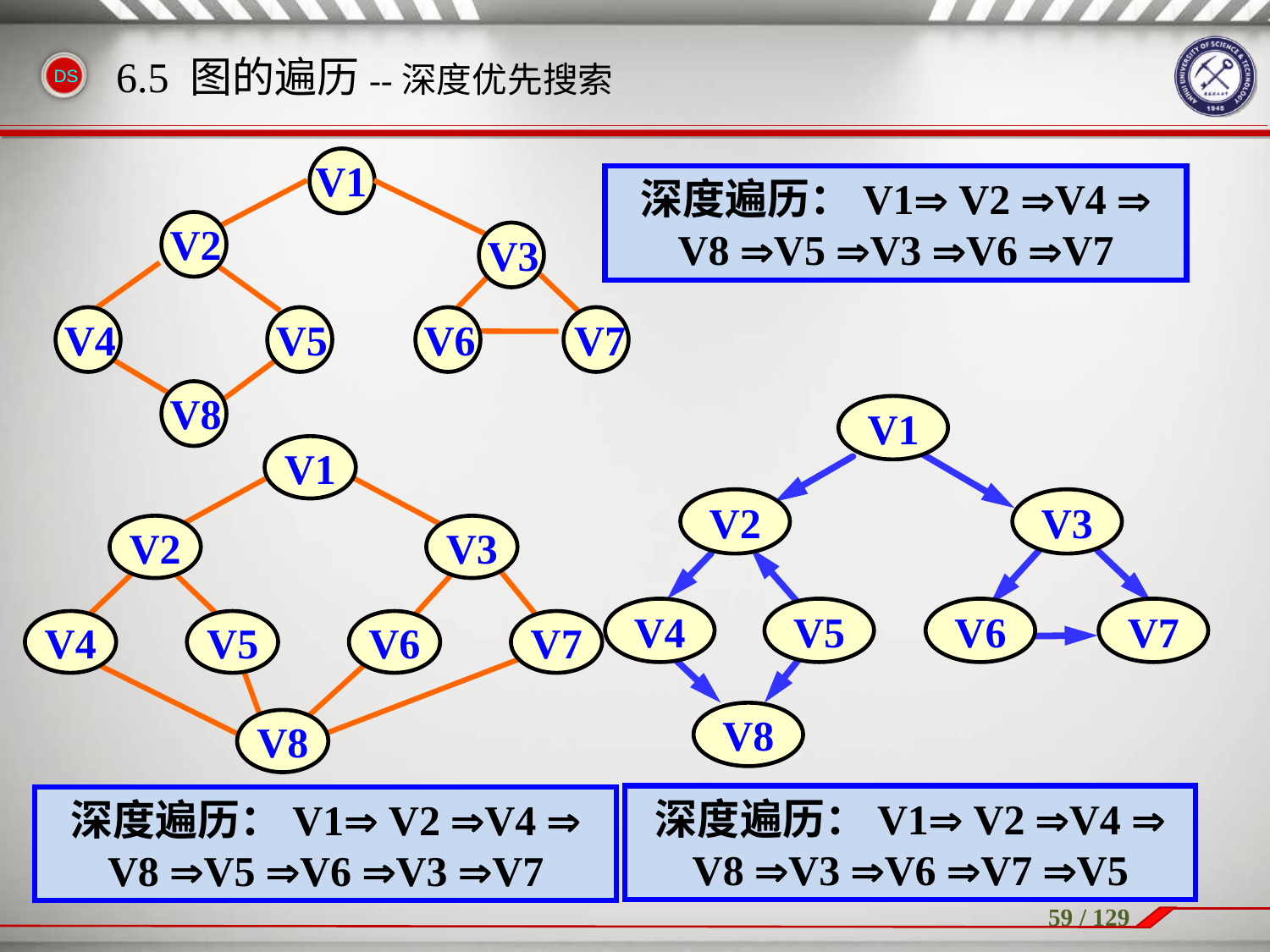

6.5 图的遍历--深度优先搜索
 V1

V2

V3

V4

V5

V6

V7
V8

深度遍历：V1⇒ V2 ⇒V4 ⇒ V8 ⇒V5 ⇒V3 ⇒V6 ⇒V7
V1

V2
V3

V4
V5
V6
V7

V8
V1

V2
V3

V4
V5
V6
V7

V8
深度遍历：V1⇒ V2 ⇒V4 ⇒ V8 ⇒V3 ⇒V6 ⇒V7 ⇒V5
深度遍历：V1⇒ V2 ⇒V4 ⇒ V8 ⇒V5 ⇒V6 ⇒V3 ⇒V7